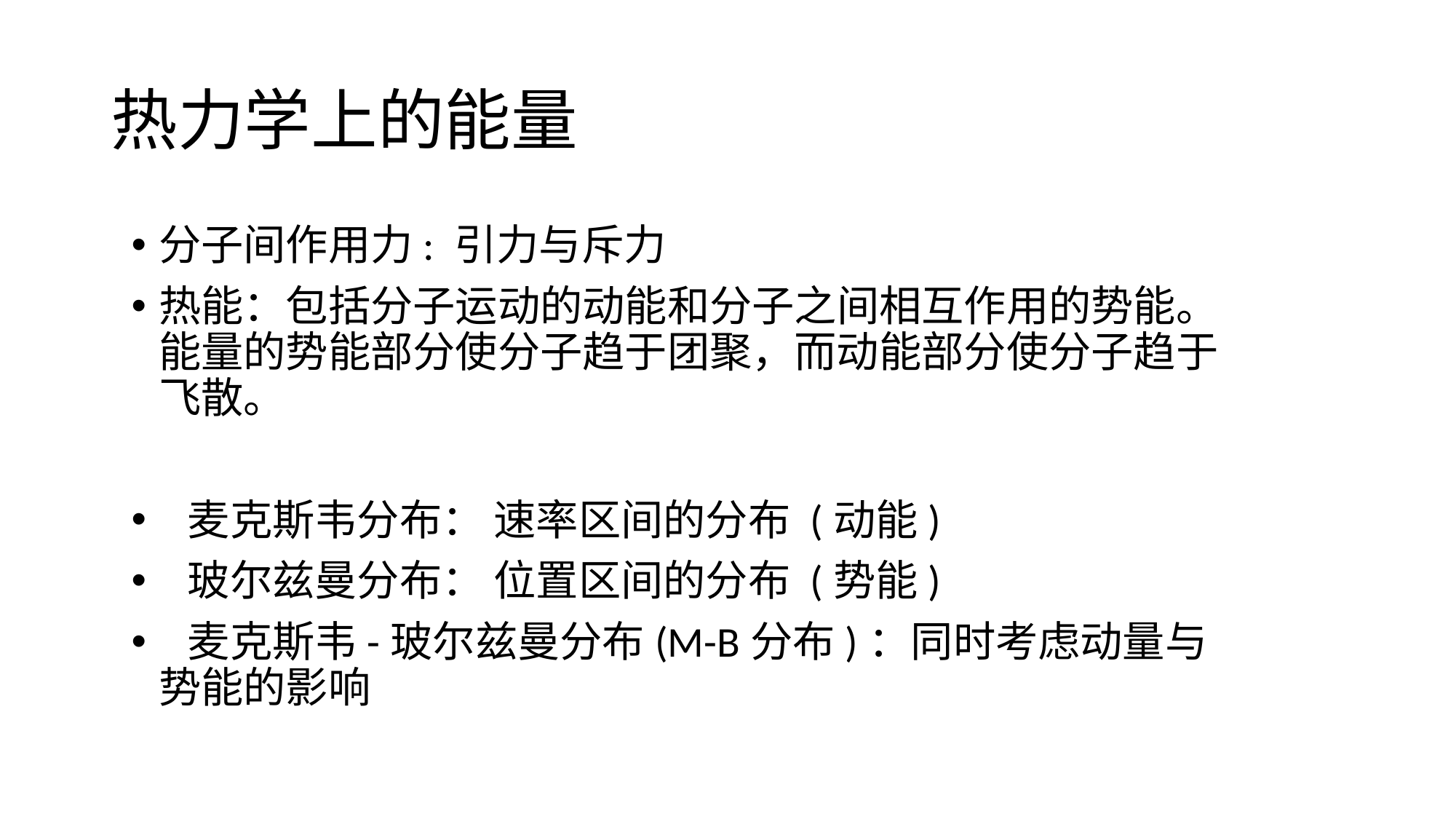

# 热力学上的能量
分子间作用力: 引力与斥力
热能：包括分子运动的动能和分子之间相互作用的势能。 能量的势能部分使分子趋于团聚，而动能部分使分子趋于飞散。

  麦克斯韦分布： 速率区间的分布 (动能)
  玻尔兹曼分布： 位置区间的分布 (势能)
  麦克斯韦-玻尔兹曼分布(M-B分布)：同时考虑动量与势能的影响